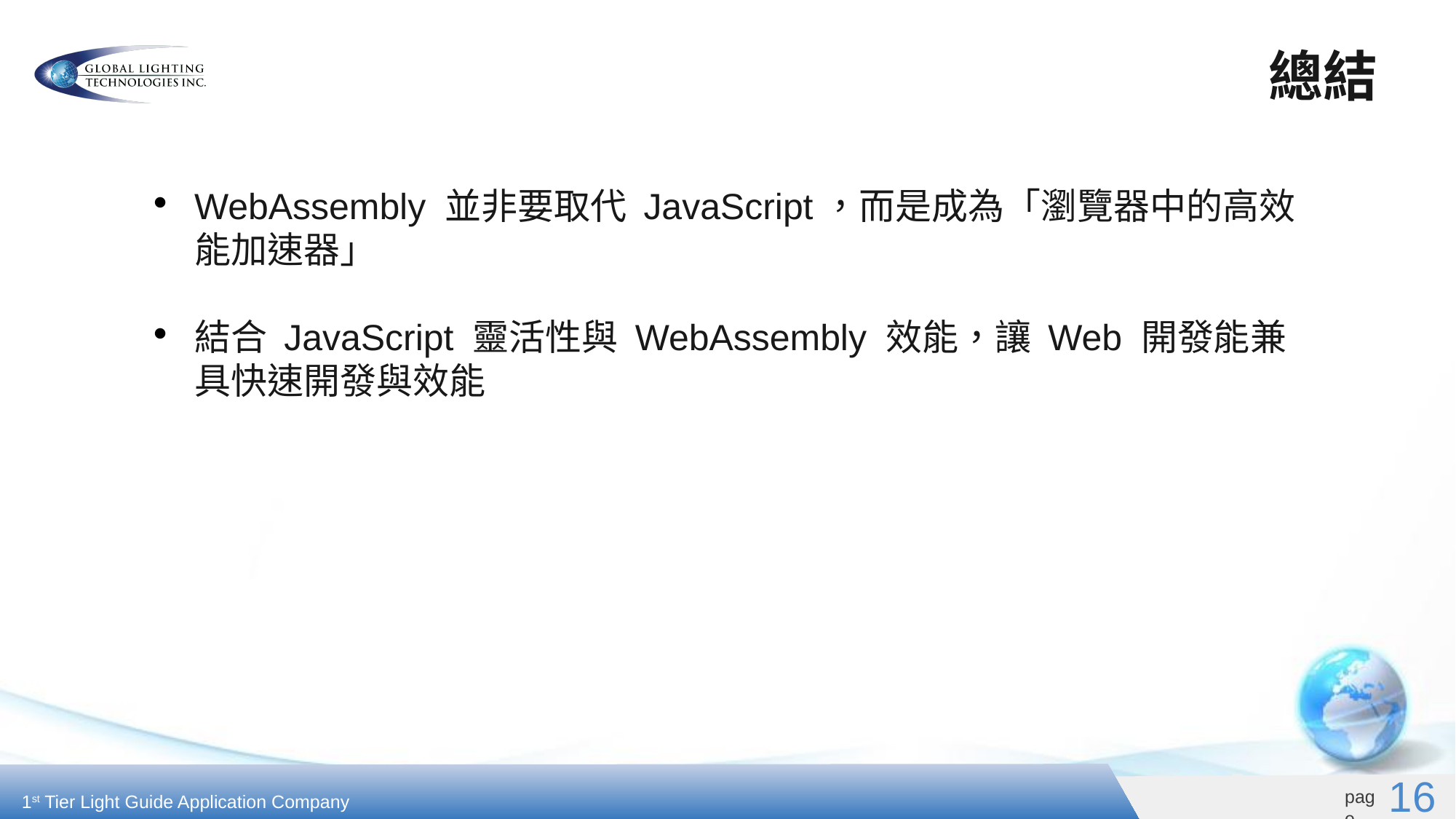

# 總結
WebAssembly 並非要取代 JavaScript，而是成為「瀏覽器中的高效能加速器」

結合 JavaScript 靈活性與 WebAssembly 效能，讓 Web 開發能兼具快速開發與效能